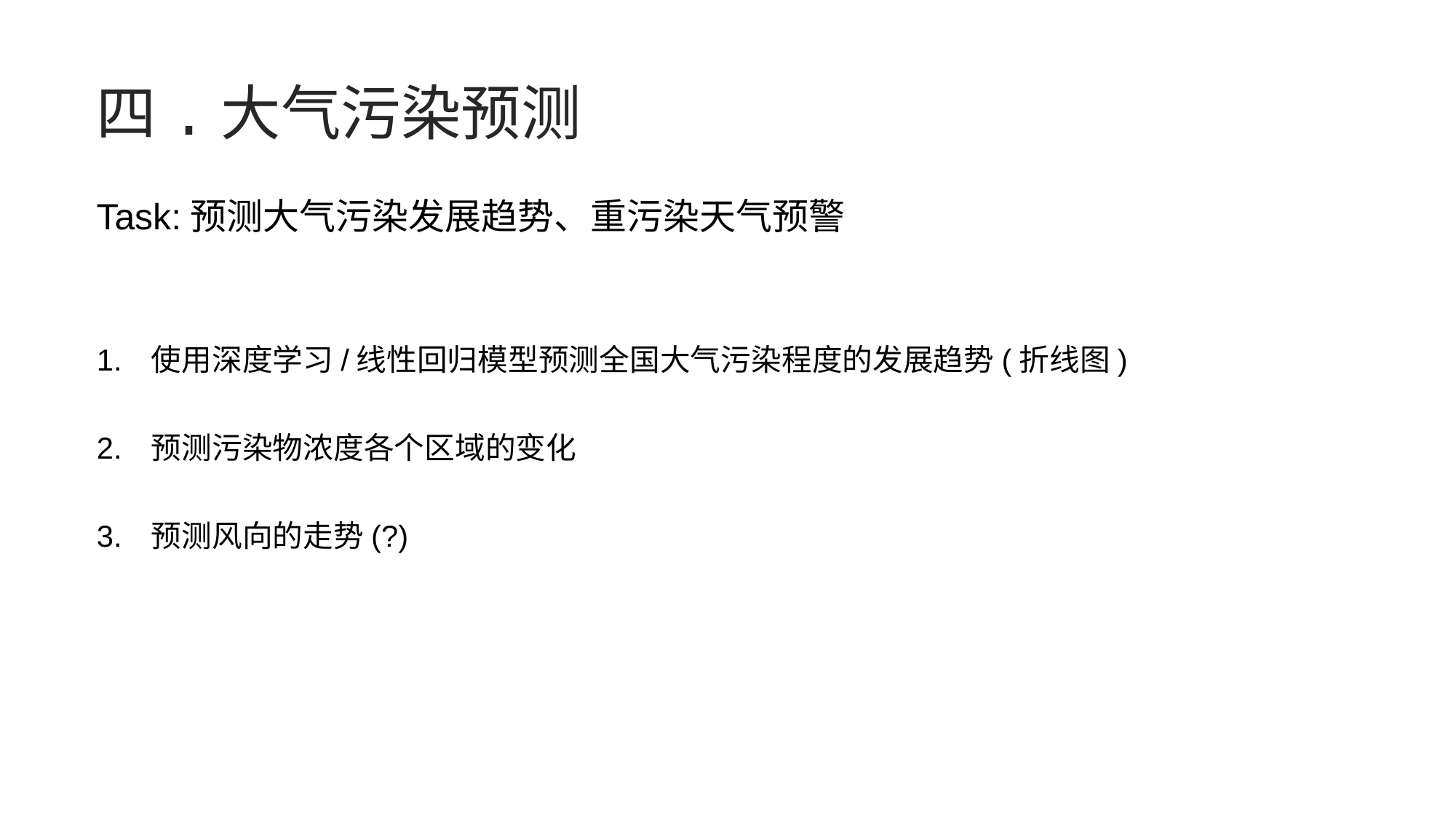

# 四.大气污染预测
Task:预测大气污染发展趋势、重污染天气预警
使用深度学习/线性回归模型预测全国大气污染程度的发展趋势(折线图)
预测污染物浓度各个区域的变化
预测风向的走势(?)